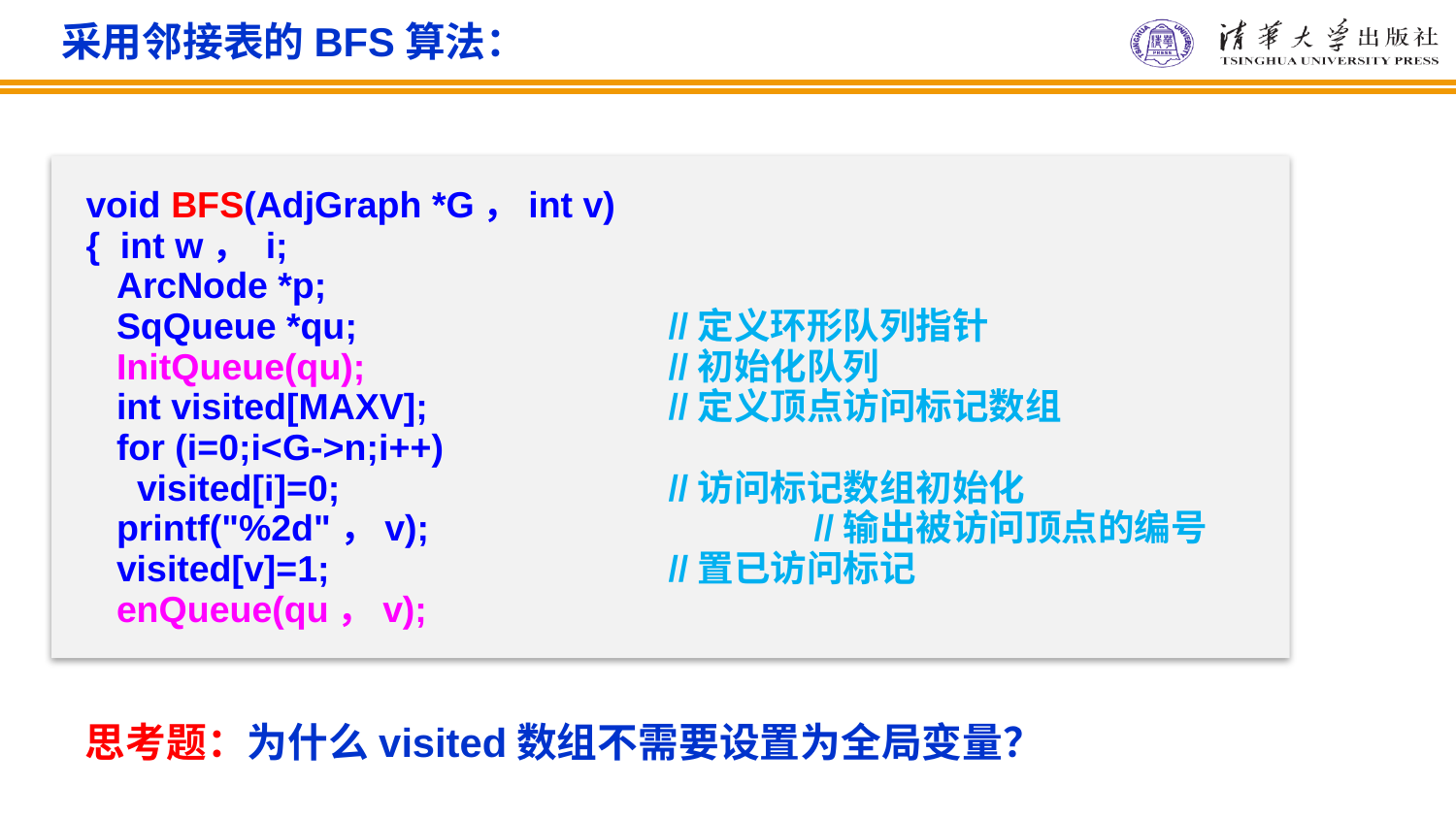

采用邻接表的BFS算法：
void BFS(AdjGraph *G，int v)
{  int w， i;
   ArcNode *p;
   SqQueue *qu;			//定义环形队列指针
   InitQueue(qu);			//初始化队列
   int visited[MAXV];        		//定义顶点访问标记数组
   for (i=0;i<G->n;i++)
     visited[i]=0;	  		//访问标记数组初始化
   printf("%2d"，v); 			//输出被访问顶点的编号
   visited[v]=1;             		//置已访问标记
   enQueue(qu，v);
思考题：为什么visited数组不需要设置为全局变量？